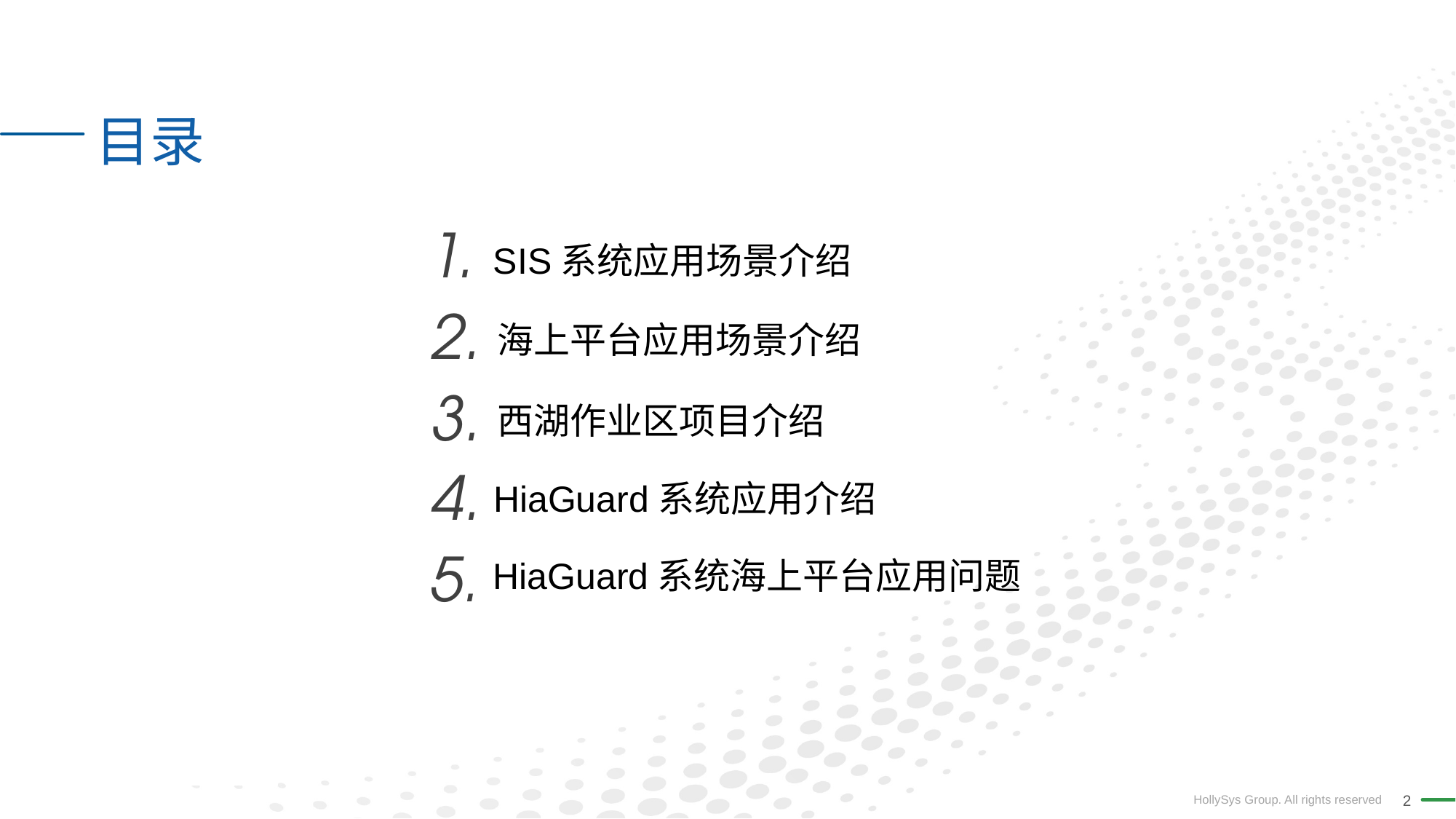

# 目录
1.
SIS系统应用场景介绍
2.
海上平台应用场景介绍
3.
西湖作业区项目介绍
4.
HiaGuard系统应用介绍
5.
HiaGuard系统海上平台应用问题